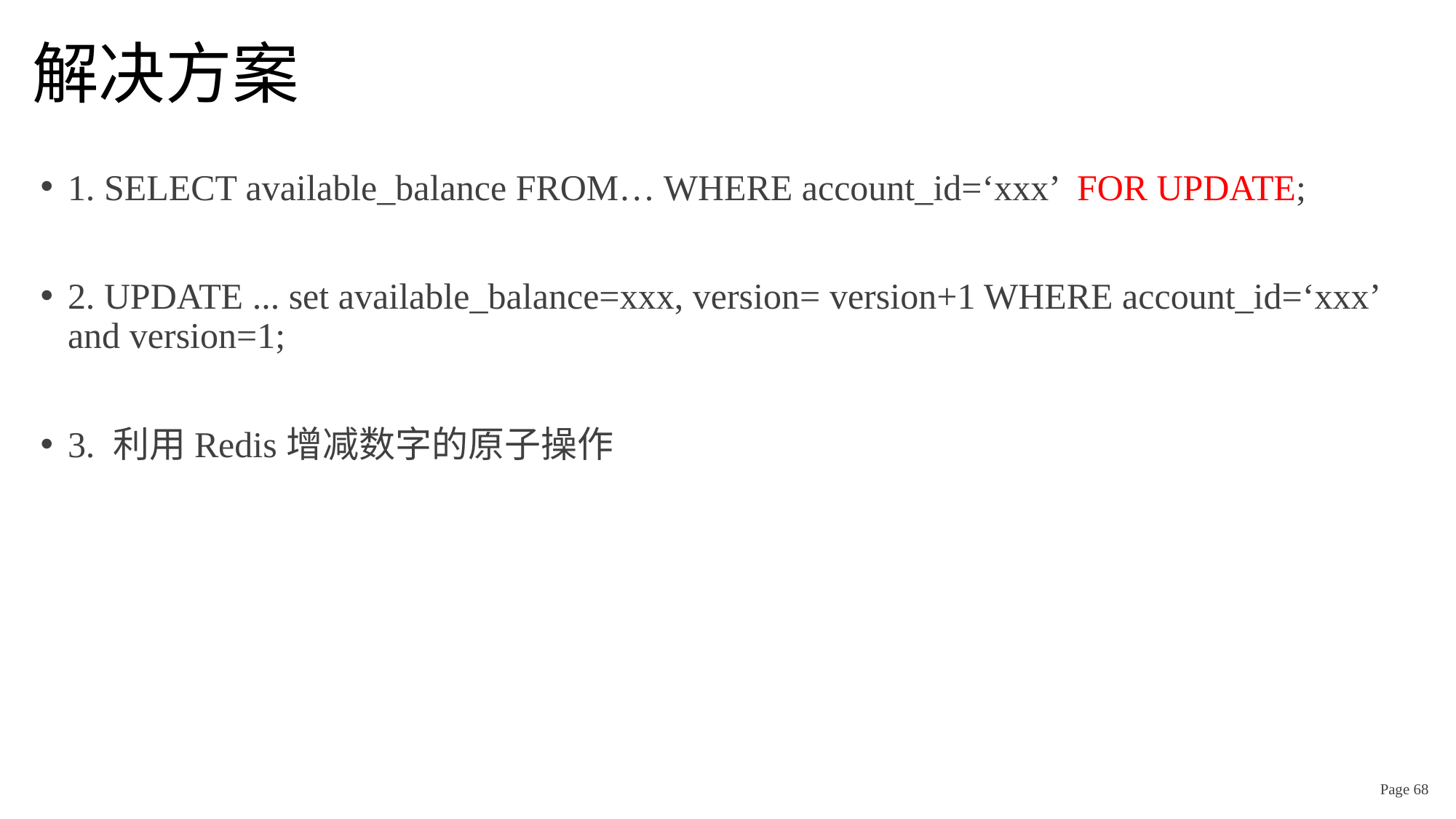

# 解决方案
1. SELECT available_balance FROM… WHERE account_id=‘xxx’  FOR UPDATE;

2. UPDATE ... set available_balance=xxx, version= version+1 WHERE account_id=‘xxx’ and version=1;

3. 利用Redis增减数字的原子操作